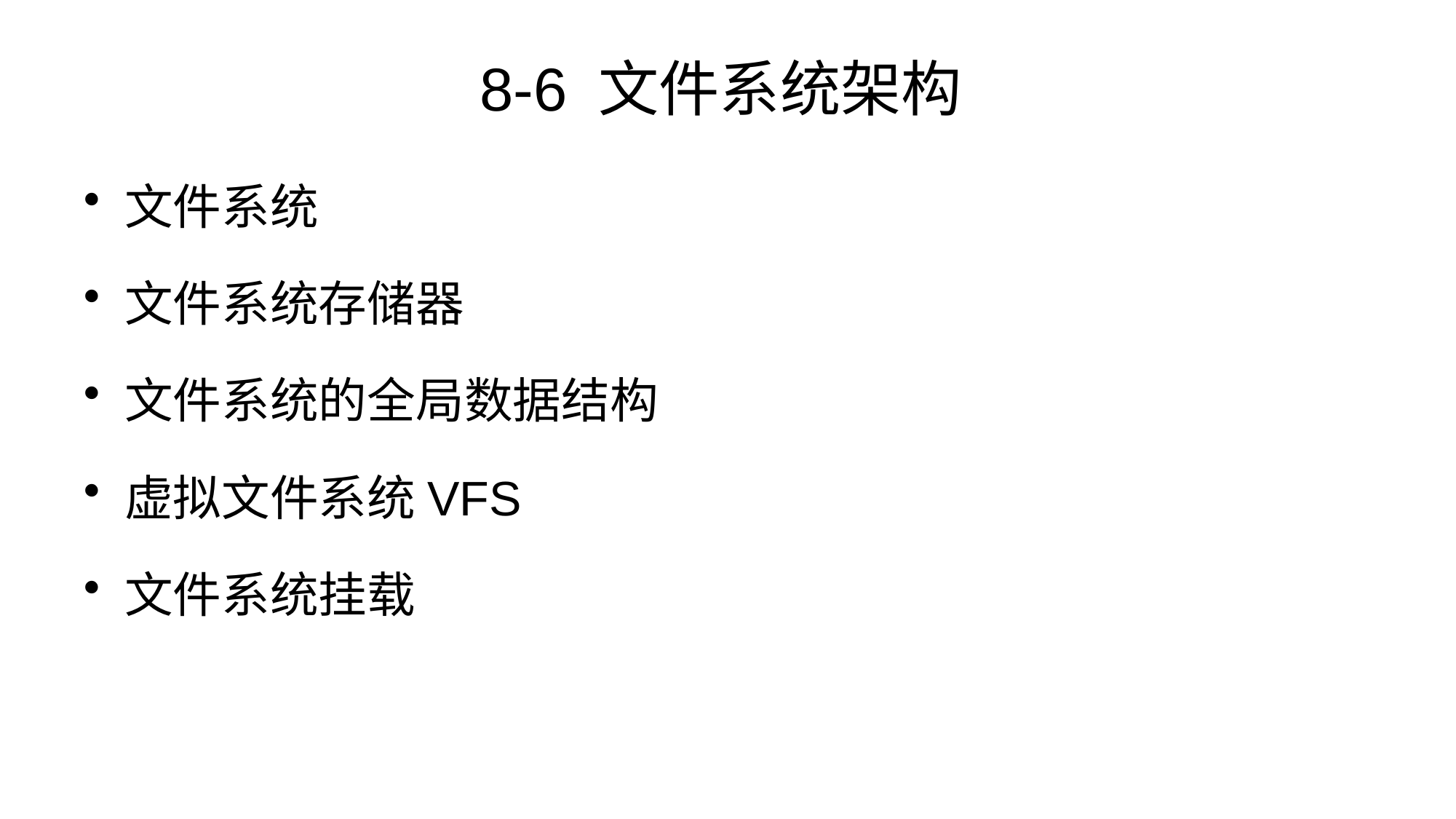

# 8-6 文件系统架构
文件系统
文件系统存储器
文件系统的全局数据结构
虚拟文件系统VFS
文件系统挂载